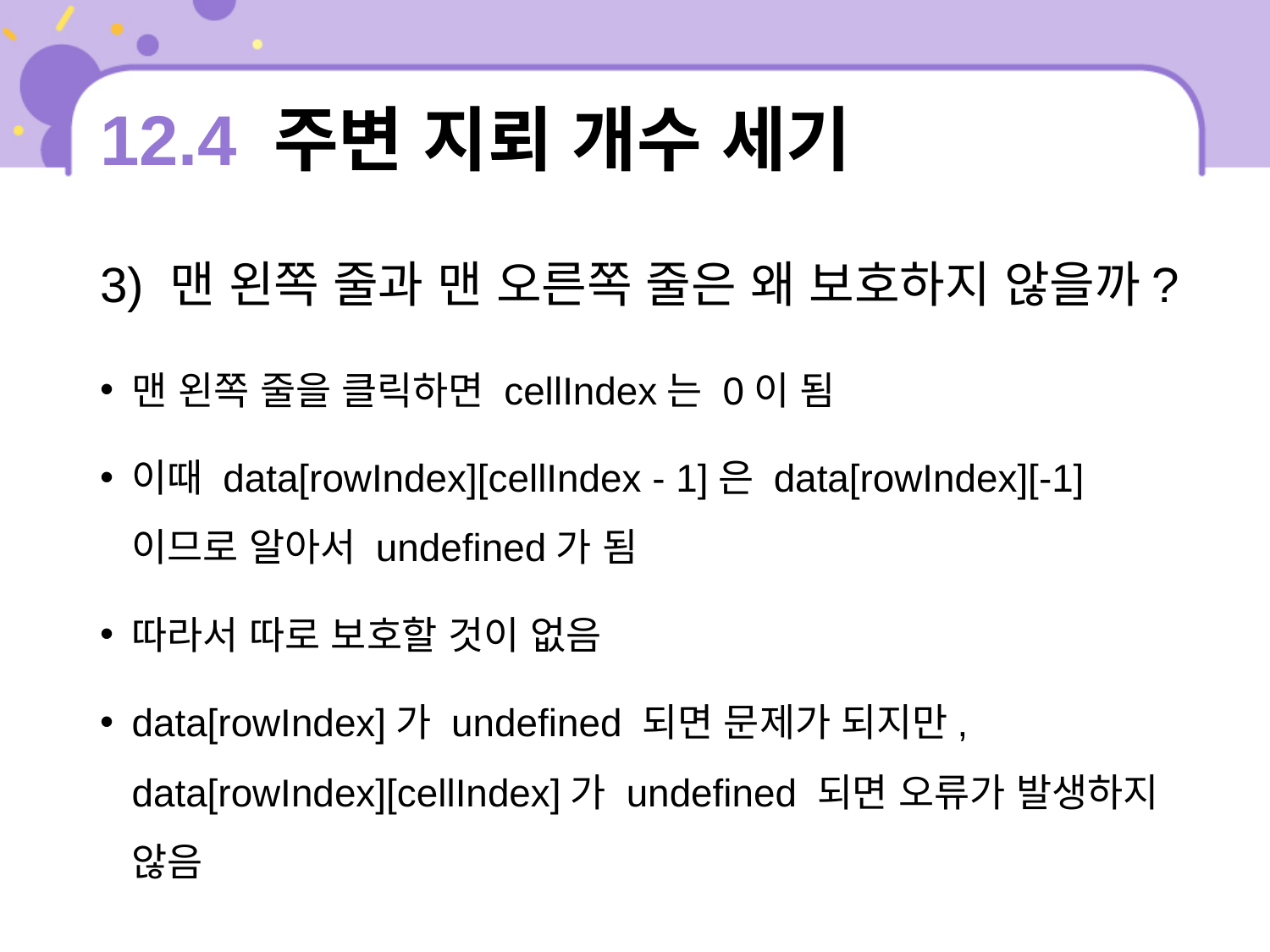

# 12.4 주변 지뢰 개수 세기
3) 맨 왼쪽 줄과 맨 오른쪽 줄은 왜 보호하지 않을까?
맨 왼쪽 줄을 클릭하면 cellIndex는 0이 됨
이때 data[rowIndex][cellIndex - 1]은 data[rowIndex][-1]이므로 알아서 undefined가 됨
따라서 따로 보호할 것이 없음
data[rowIndex]가 undefined 되면 문제가 되지만, data[rowIndex][cellIndex]가 undefined 되면 오류가 발생하지 않음